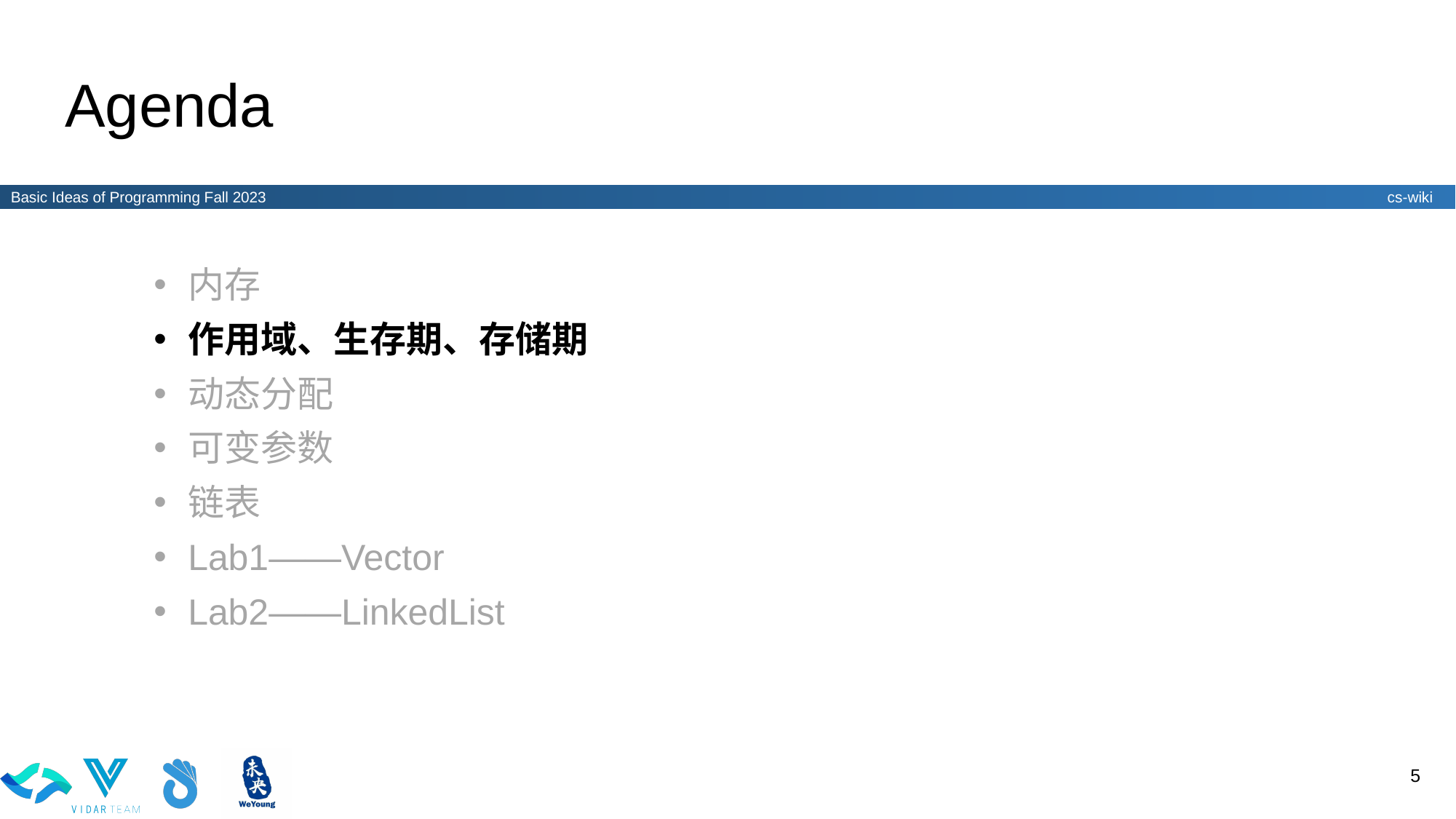

# Agenda
内存
作用域、生存期、存储期
动态分配
可变参数
链表
Lab1——Vector
Lab2——LinkedList